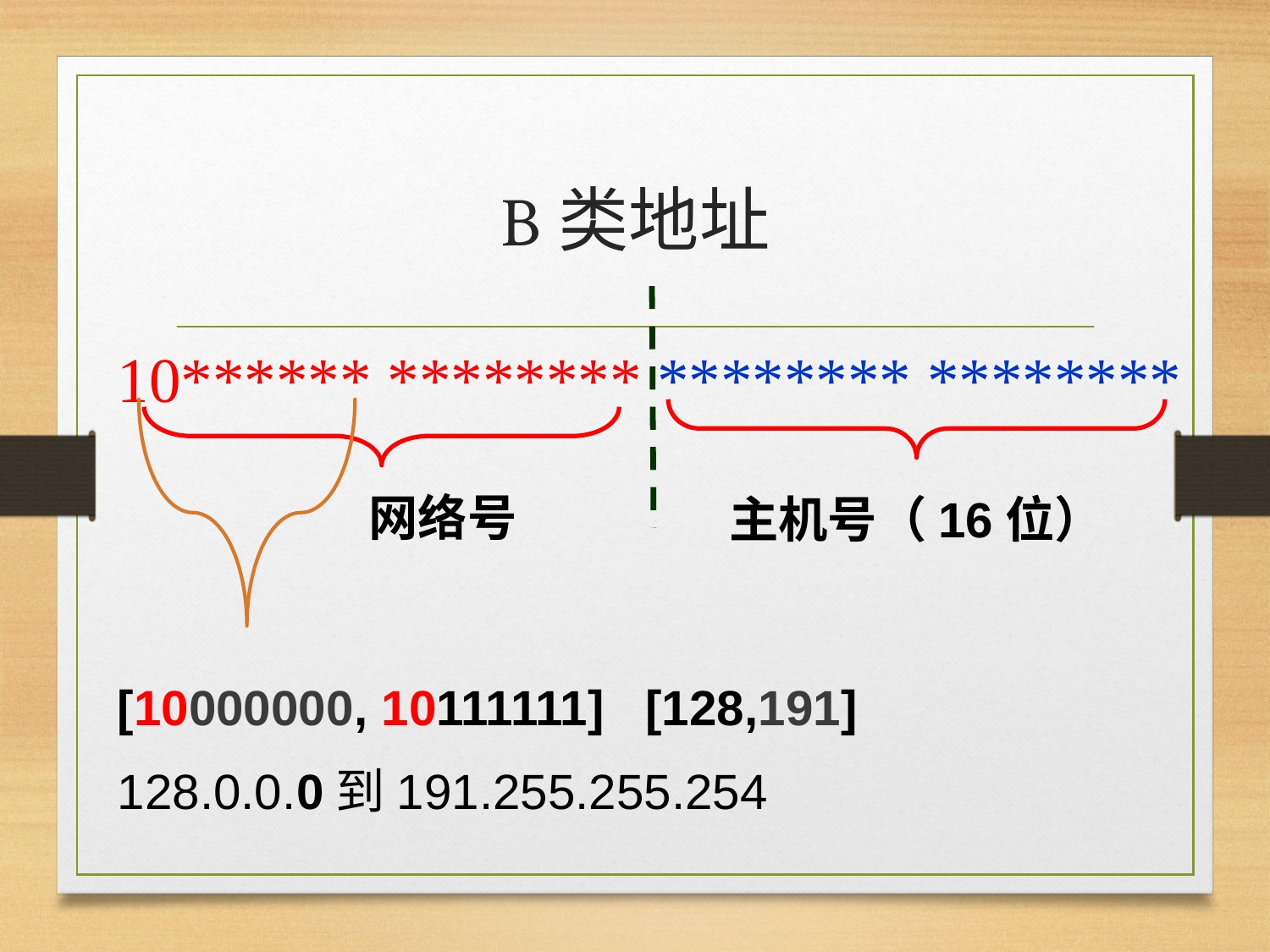

# B类地址

10****** ******** ******** ********

网络号
主机号（16位）
[10000000, 10111111]   [128,191]
128.0.0.0到191.255.255.254